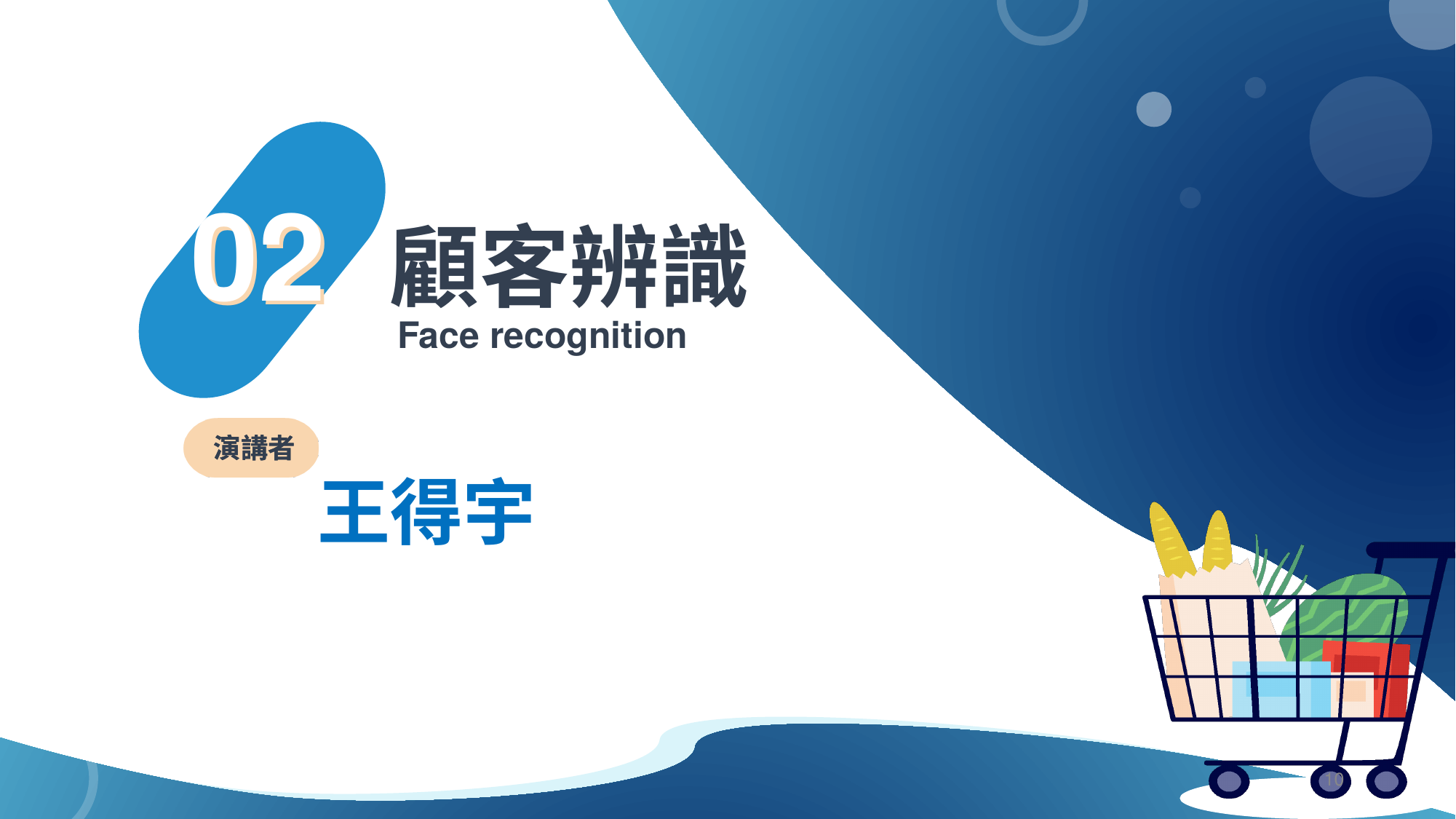

02
02
顧客辨識
Face recognition
演講者
王得宇
10